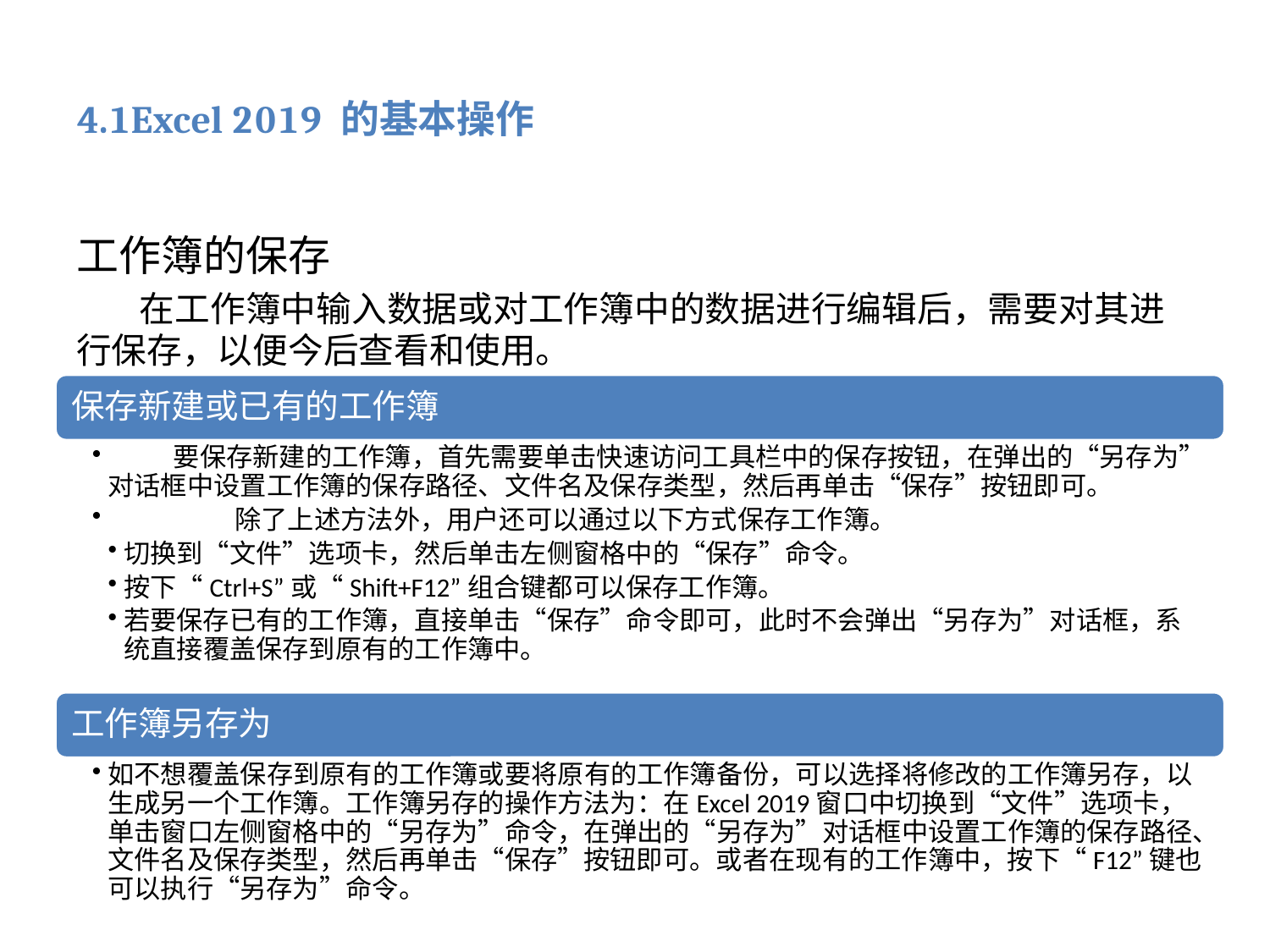

# 4.1Excel 2019 的基本操作
工作簿的保存
       在工作簿中输入数据或对工作簿中的数据进行编辑后，需要对其进行保存，以便今后查看和使用。

保存新建或已有的工作簿
          要保存新建的工作簿，首先需要单击快速访问工具栏中的保存按钮，在弹出的“另存为”对话框中设置工作簿的保存路径、文件名及保存类型，然后再单击“保存”按钮即可。
	除了上述方法外，用户还可以通过以下方式保存工作簿。
切换到“文件”选项卡，然后单击左侧窗格中的“保存”命令。
按下“Ctrl+S”或“Shift+F12”组合键都可以保存工作簿。
若要保存已有的工作簿，直接单击“保存”命令即可，此时不会弹出“另存为”对话框，系统直接覆盖保存到原有的工作簿中。
工作簿另存为
如不想覆盖保存到原有的工作簿或要将原有的工作簿备份，可以选择将修改的工作簿另存，以生成另一个工作簿。工作簿另存的操作方法为：在Excel 2019窗口中切换到“文件”选项卡，单击窗口左侧窗格中的“另存为”命令，在弹出的“另存为”对话框中设置工作簿的保存路径、文件名及保存类型，然后再单击“保存”按钮即可。或者在现有的工作簿中，按下“F12”键也可以执行“另存为”命令。